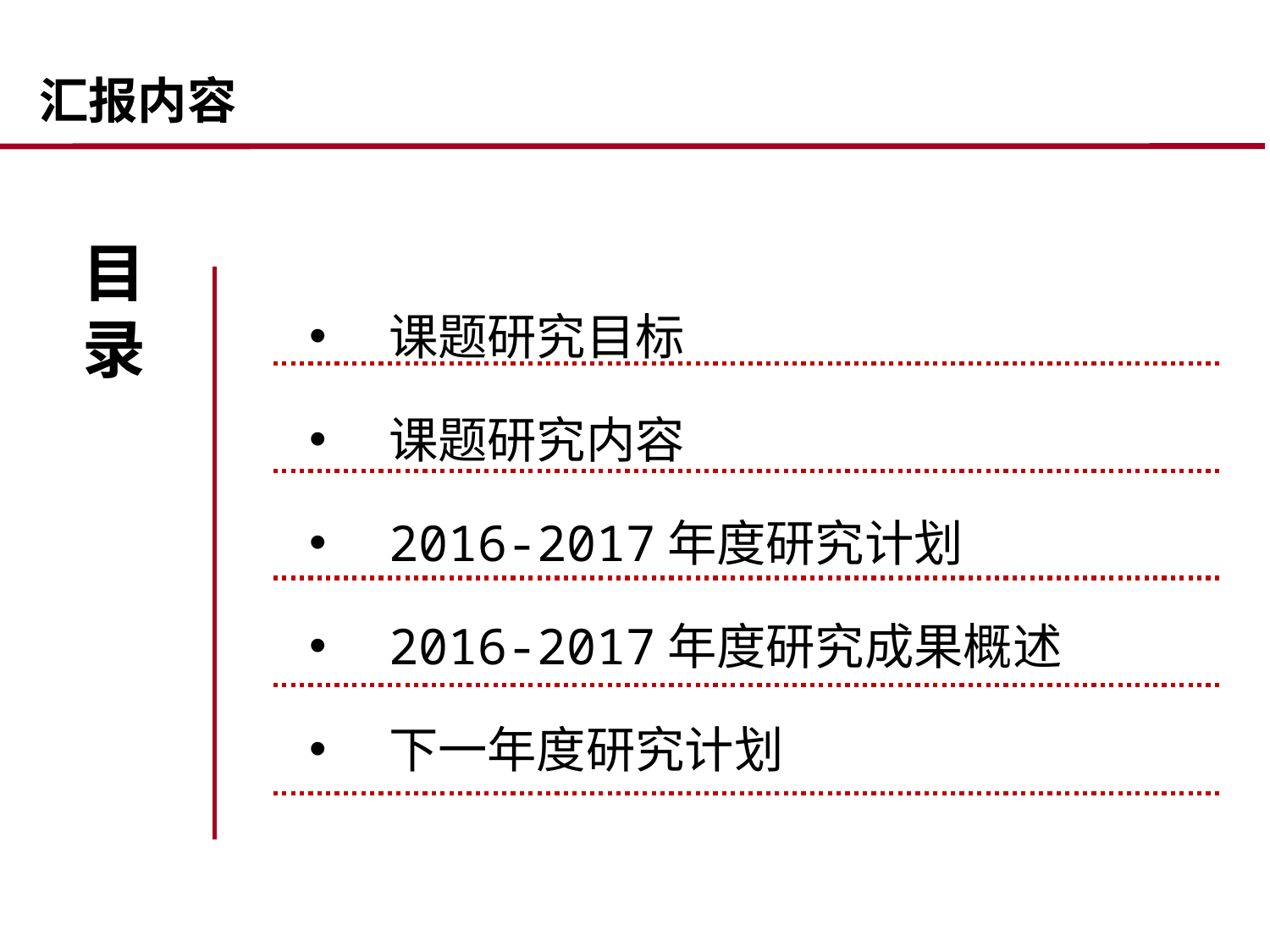

汇报内容
目
录
课题研究目标
课题研究内容
2016-2017年度研究计划
2016-2017年度研究成果概述
下一年度研究计划